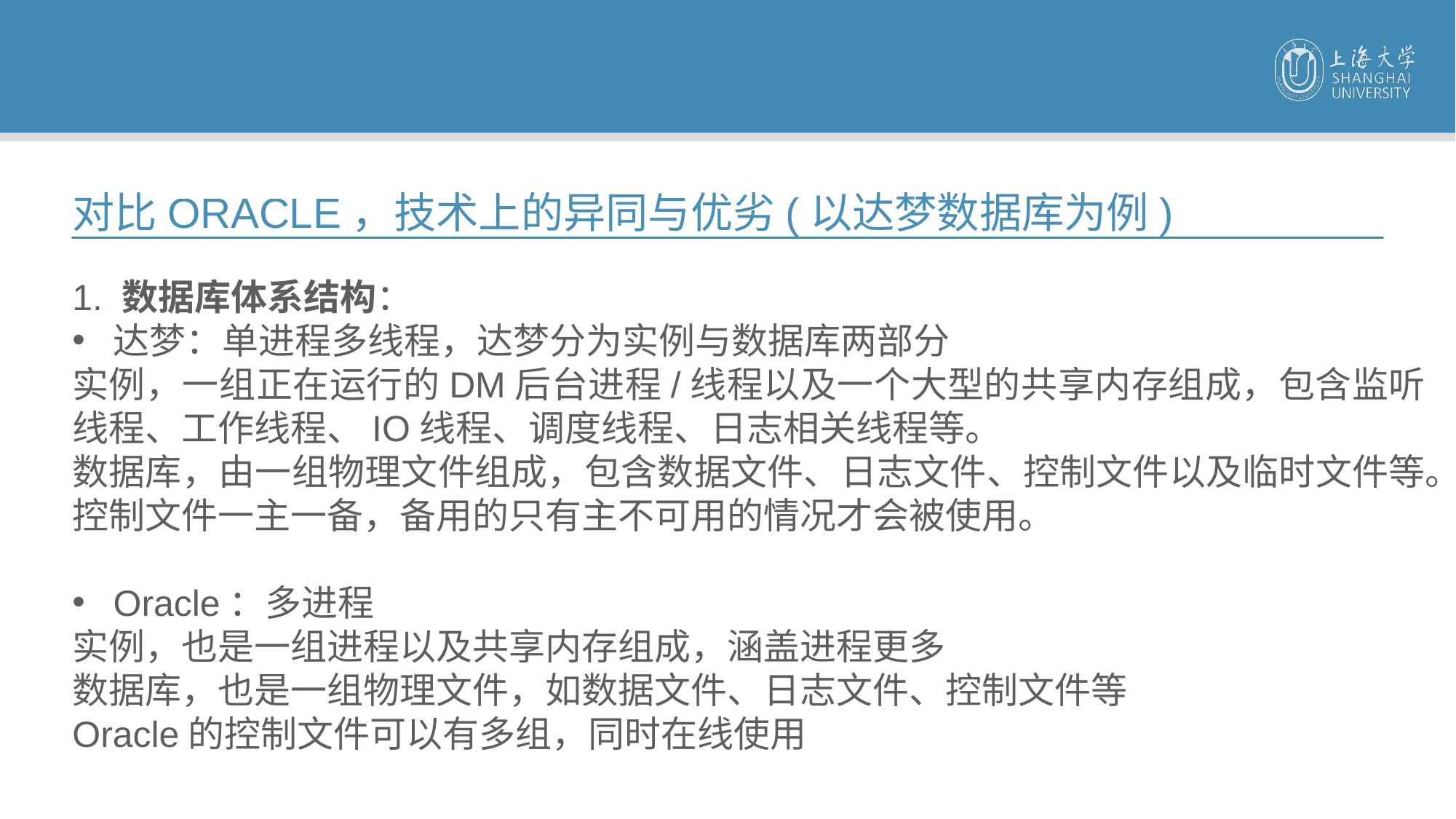

对比ORACLE，技术上的异同与优劣(以达梦数据库为例)
1. 数据库体系结构：
达梦：单进程多线程，达梦分为实例与数据库两部分
实例，一组正在运行的DM后台进程/线程以及一个大型的共享内存组成，包含监听线程、工作线程、IO线程、调度线程、日志相关线程等。
数据库，由一组物理文件组成，包含数据文件、日志文件、控制文件以及临时文件等。
控制文件一主一备，备用的只有主不可用的情况才会被使用。

Oracle：多进程
实例，也是一组进程以及共享内存组成，涵盖进程更多
数据库，也是一组物理文件，如数据文件、日志文件、控制文件等
Oracle的控制文件可以有多组，同时在线使用